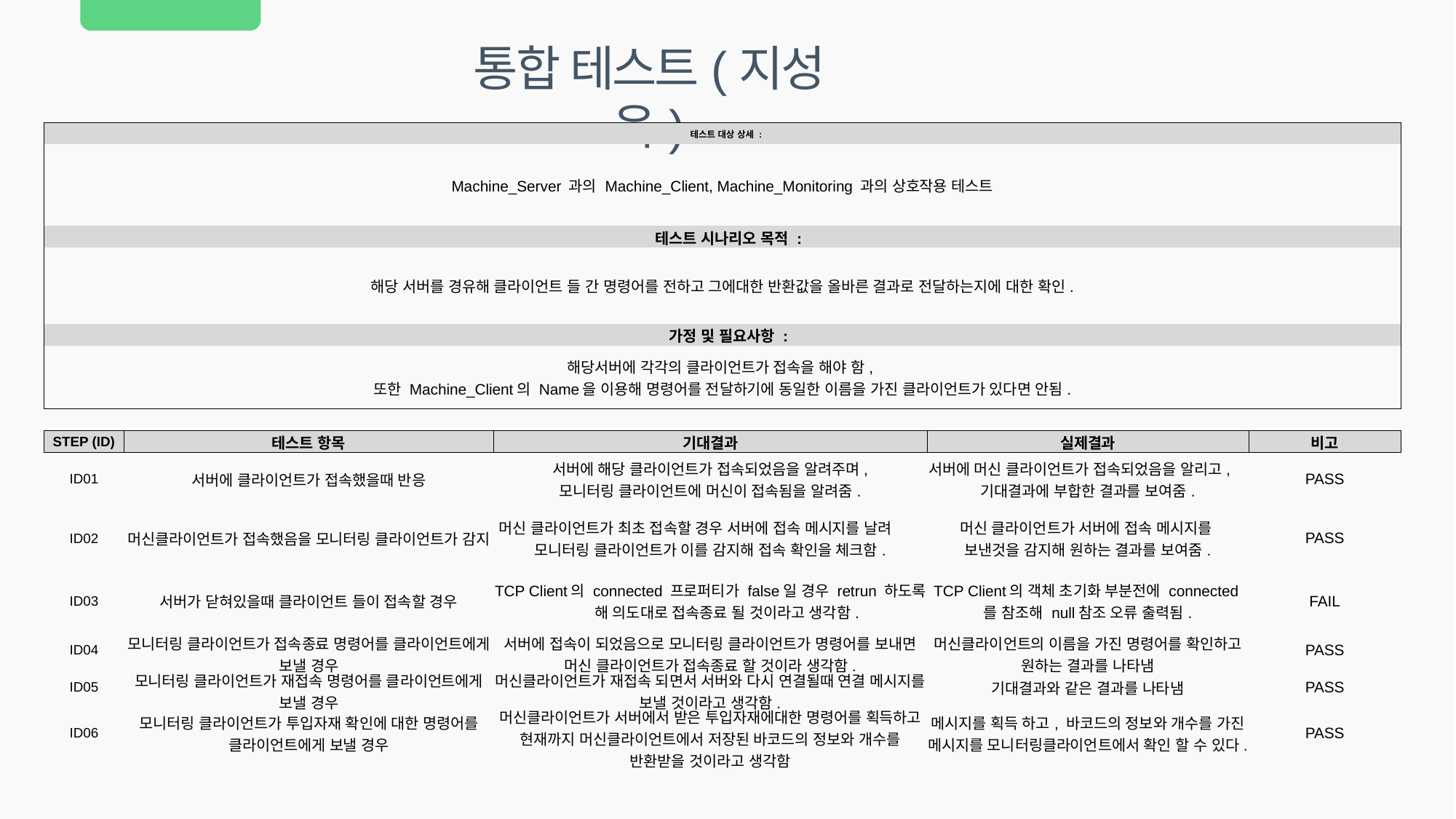

통합 테스트(지성욱)
| 테스트 대상 상세 : |  |  |  |  |  |  |  |  |  |  |  |
| --- | --- | --- | --- | --- | --- | --- | --- | --- | --- | --- | --- |
| Machine\_Server 과의 Machine\_Client, Machine\_Monitoring 과의 상호작용 테스트 |  |  |  |  |  |  |  |  |  |  |  |
| 테스트 시나리오 목적 : |  |  |  |  |  |  |  |  |  |  |  |
| 해당 서버를 경유해 클라이언트 들 간 명령어를 전하고 그에대한 반환값을 올바른 결과로 전달하는지에 대한 확인. |  |  |  |  |  |  |  |  |  |  |  |
| 가정 및 필요사항 : |  |  |  |  |  |  |  |  |  |  |  |
| 해당서버에 각각의 클라이언트가 접속을 해야 함, 또한 Machine\_Client의 Name을 이용해 명령어를 전달하기에 동일한 이름을 가진 클라이언트가 있다면 안됨. |  |  |  |  |  |  |  |  |  |  |  |
|  |  |  |  |  |  |  |  |  |  |  |  |
| STEP (ID) | 테스트 항목 |  |  | 기대결과 |  |  | 실제결과 |  |  | 비고 |  |
| ID01 | 서버에 클라이언트가 접속했을때 반응 |  |  | 서버에 해당 클라이언트가 접속되었음을 알려주며, 모니터링 클라이언트에 머신이 접속됨을 알려줌. |  |  | 서버에 머신 클라이언트가 접속되었음을 알리고, 기대결과에 부합한 결과를 보여줌. |  |  | PASS |  |
| ID02 | 머신클라이언트가 접속했음을 모니터링 클라이언트가 감지 |  |  | 머신 클라이언트가 최초 접속할 경우 서버에 접속 메시지를 날려 모니터링 클라이언트가 이를 감지해 접속 확인을 체크함. |  |  | 머신 클라이언트가 서버에 접속 메시지를 보낸것을 감지해 원하는 결과를 보여줌. |  |  | PASS |  |
| ID03 | 서버가 닫혀있을때 클라이언트 들이 접속할 경우 |  |  | TCP Client의 connected 프로퍼티가 false일 경우 retrun 하도록 해 의도대로 접속종료 될 것이라고 생각함. |  |  | TCP Client의 객체 초기화 부분전에 connected를 참조해 null참조 오류 출력됨. |  |  | FAIL |  |
| ID04 | 모니터링 클라이언트가 접속종료 명령어를 클라이언트에게 보낼 경우 |  |  | 서버에 접속이 되었음으로 모니터링 클라이언트가 명령어를 보내면 머신 클라이언트가 접속종료 할 것이라 생각함. |  |  | 머신클라이언트의 이름을 가진 명령어를 확인하고 원하는 결과를 나타냄 |  |  | PASS |  |
| ID05 | 모니터링 클라이언트가 재접속 명령어를 클라이언트에게 보낼 경우 |  |  | 머신클라이언트가 재접속 되면서 서버와 다시 연결될때 연결 메시지를 보낼 것이라고 생각함. |  |  | 기대결과와 같은 결과를 나타냄 |  |  | PASS |  |
| ID06 | 모니터링 클라이언트가 투입자재 확인에 대한 명령어를 클라이언트에게 보낼 경우 |  |  | 머신클라이언트가 서버에서 받은 투입자재에대한 명령어를 획득하고 현재까지 머신클라이언트에서 저장된 바코드의 정보와 개수를 반환받을 것이라고 생각함 |  |  | 메시지를 획득 하고, 바코드의 정보와 개수를 가진 메시지를 모니터링클라이언트에서 확인 할 수 있다. |  |  | PASS |  |